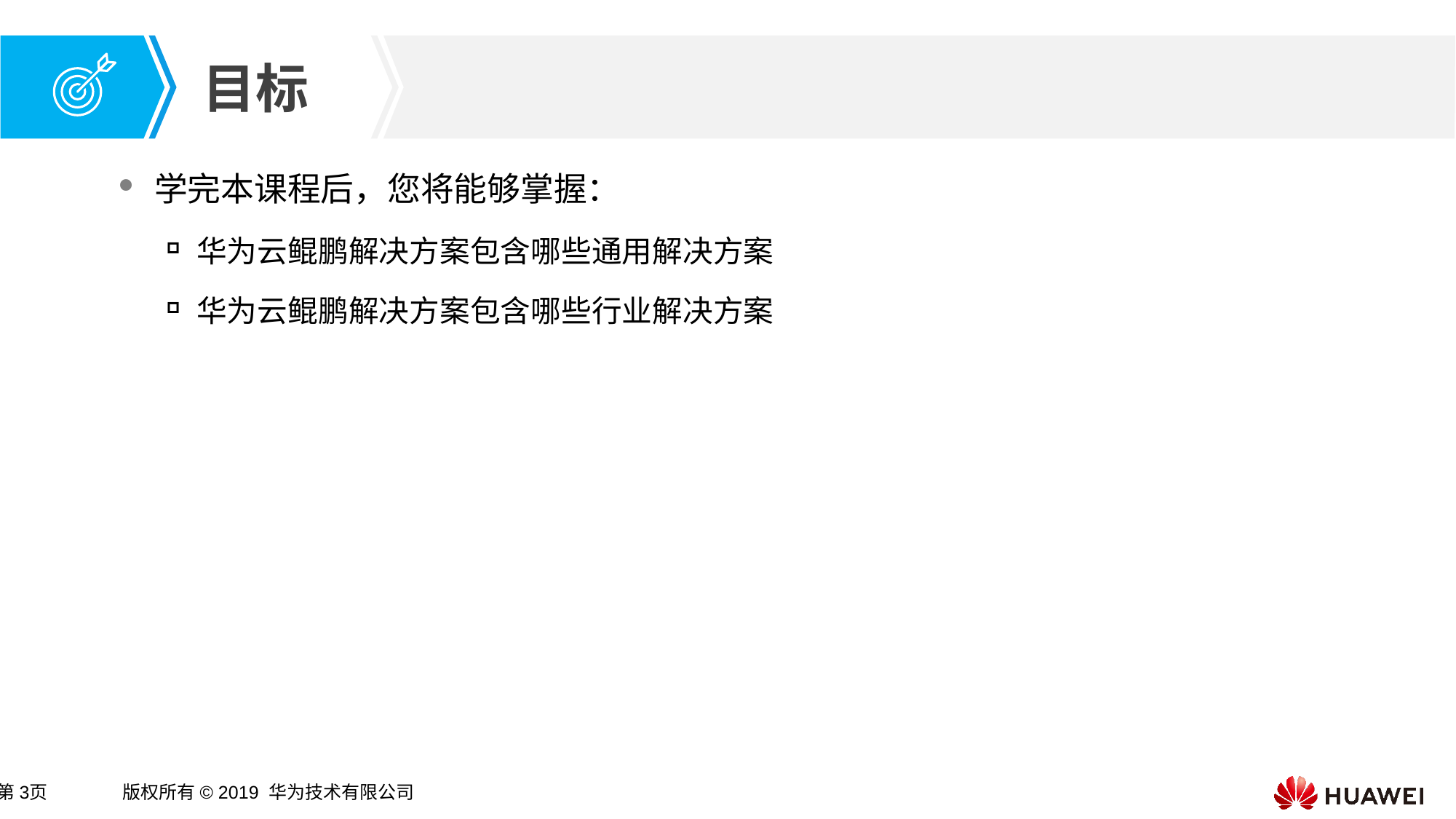

学完本课程后，您将能够掌握：
华为云鲲鹏解决方案包含哪些通用解决方案
华为云鲲鹏解决方案包含哪些行业解决方案